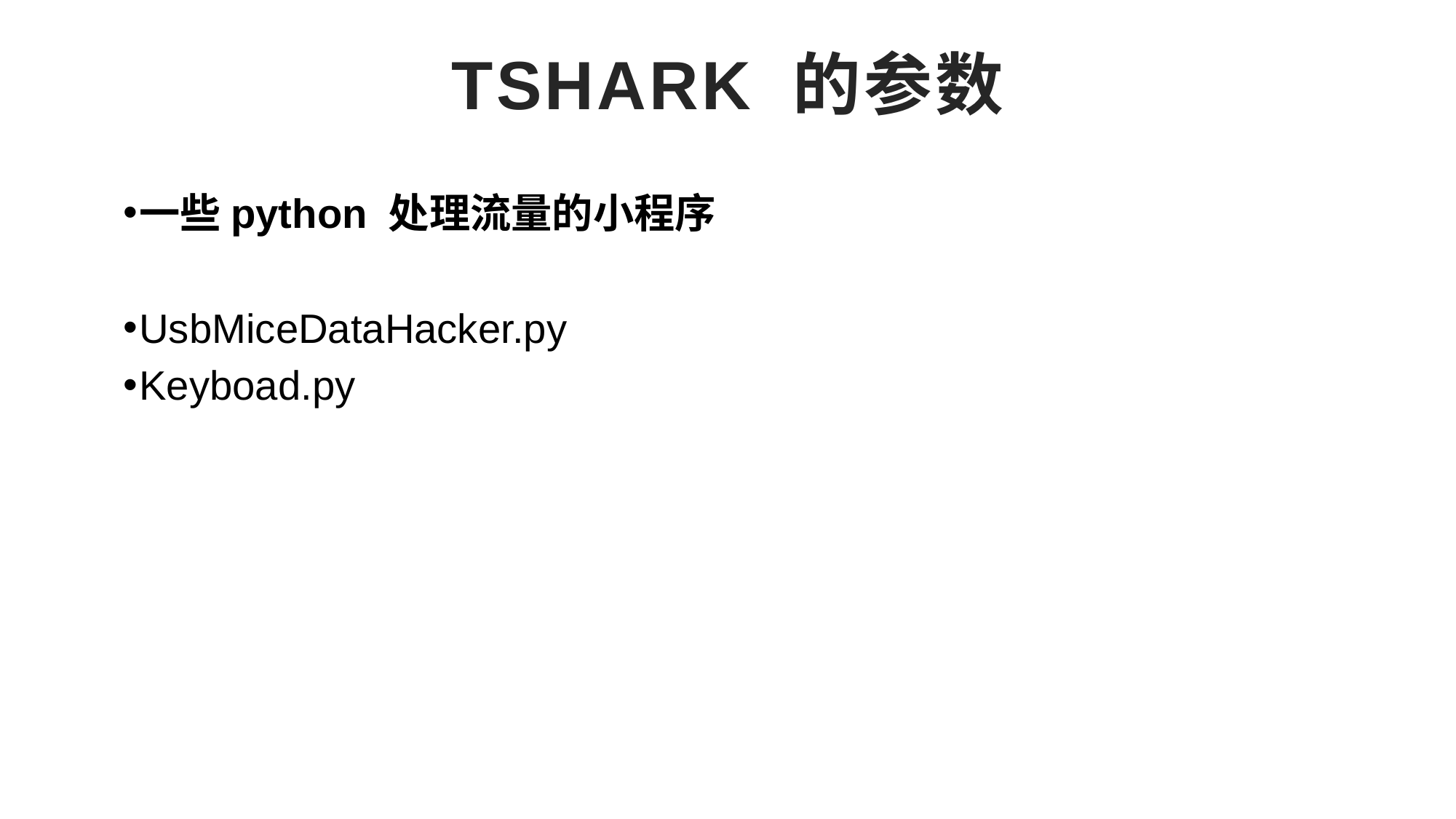

# Tshark 的参数
一些python 处理流量的小程序

UsbMiceDataHacker.py
Keyboad.py